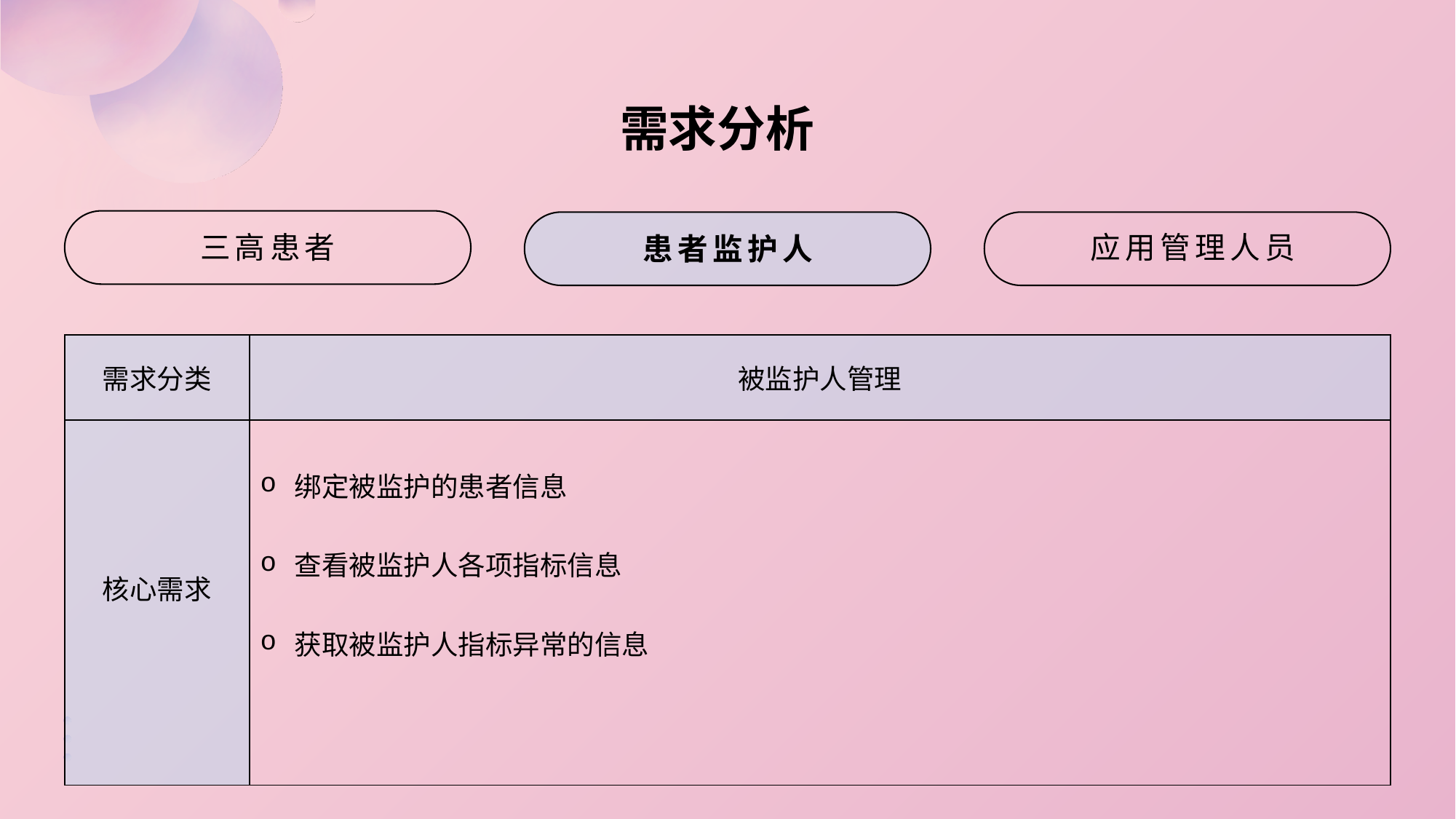

需求分析

三高患者
应用管理人员
患者监护人
| 需求分类 | 被监护人管理 |
| --- | --- |
| 核心需求 | 绑定被监护的患者信息 查看被监护人各项指标信息 获取被监护人指标异常的信息 |